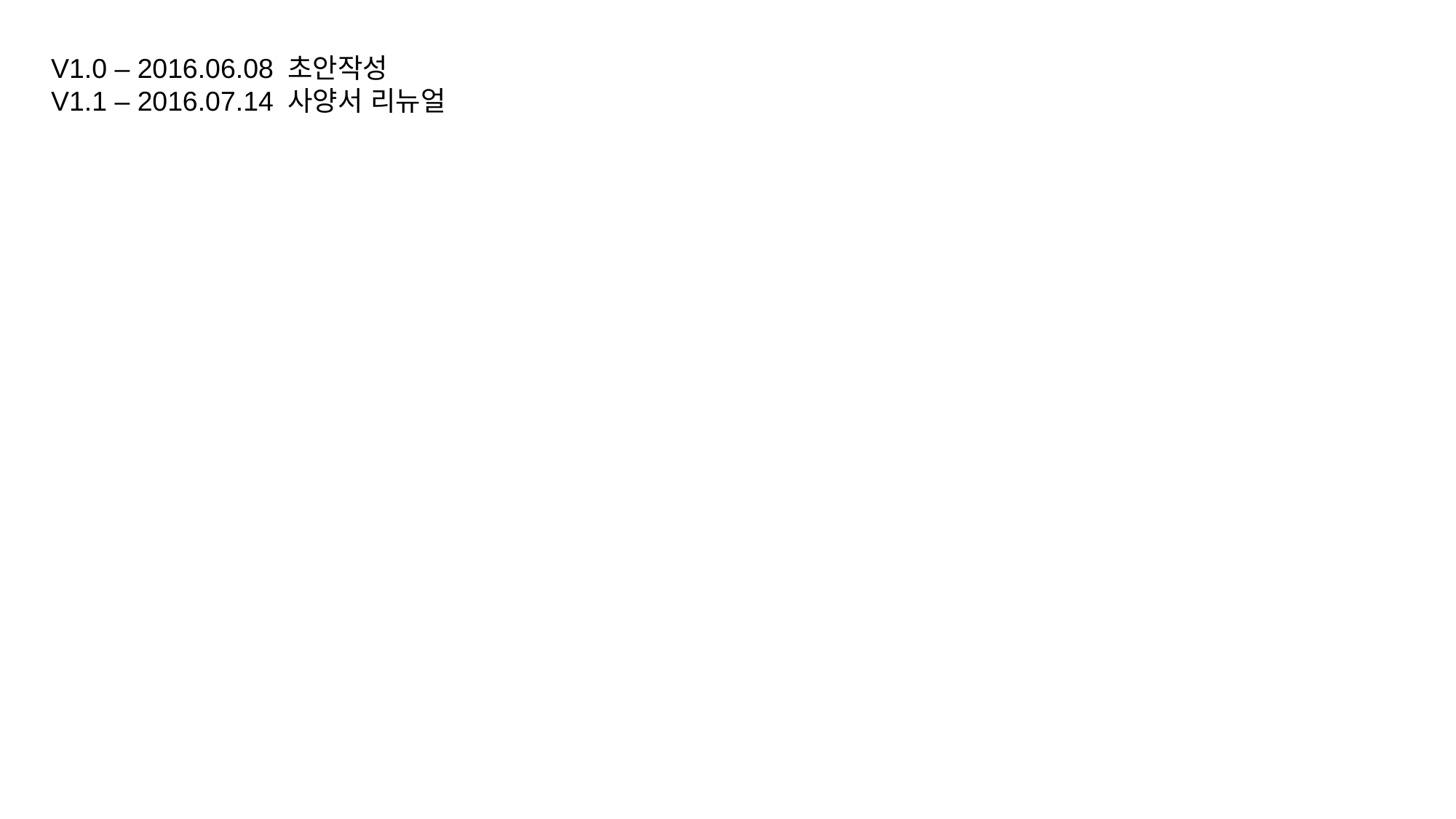

V1.0 – 2016.06.08 초안작성
V1.1 – 2016.07.14 사양서 리뉴얼